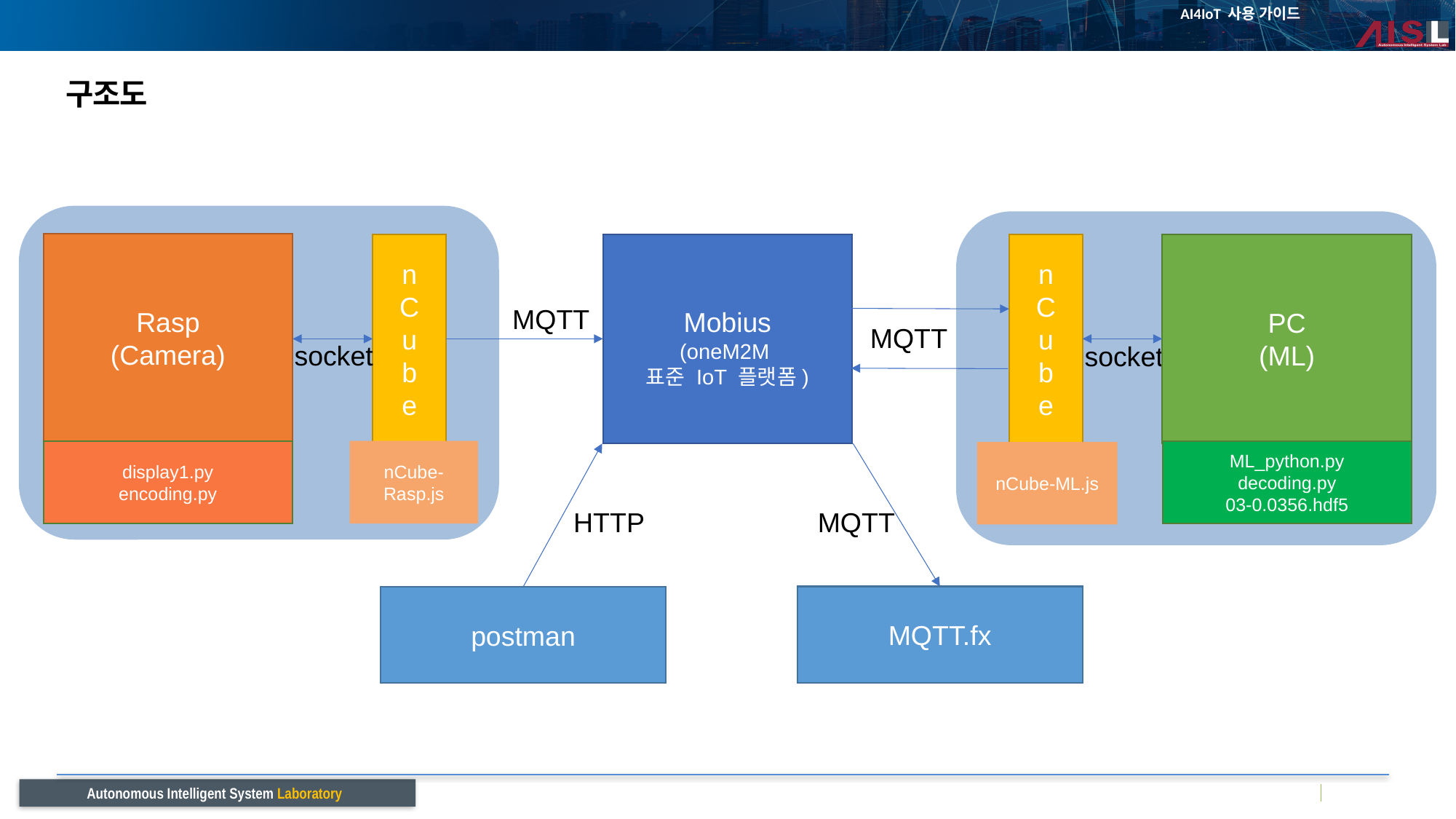

# 구조도

Rasp
(Camera)
n
C
u
b
e
n
C
u
b
e
Mobius
(oneM2M
표준 IoT 플랫폼)
PC
(ML)
MQTT
MQTT
socket
socket
nCube-Rasp.js
ML_python.py
decoding.py
03-0.0356.hdf5
display1.py
encoding.py
nCube-ML.js
MQTT
HTTP
MQTT.fx
postman